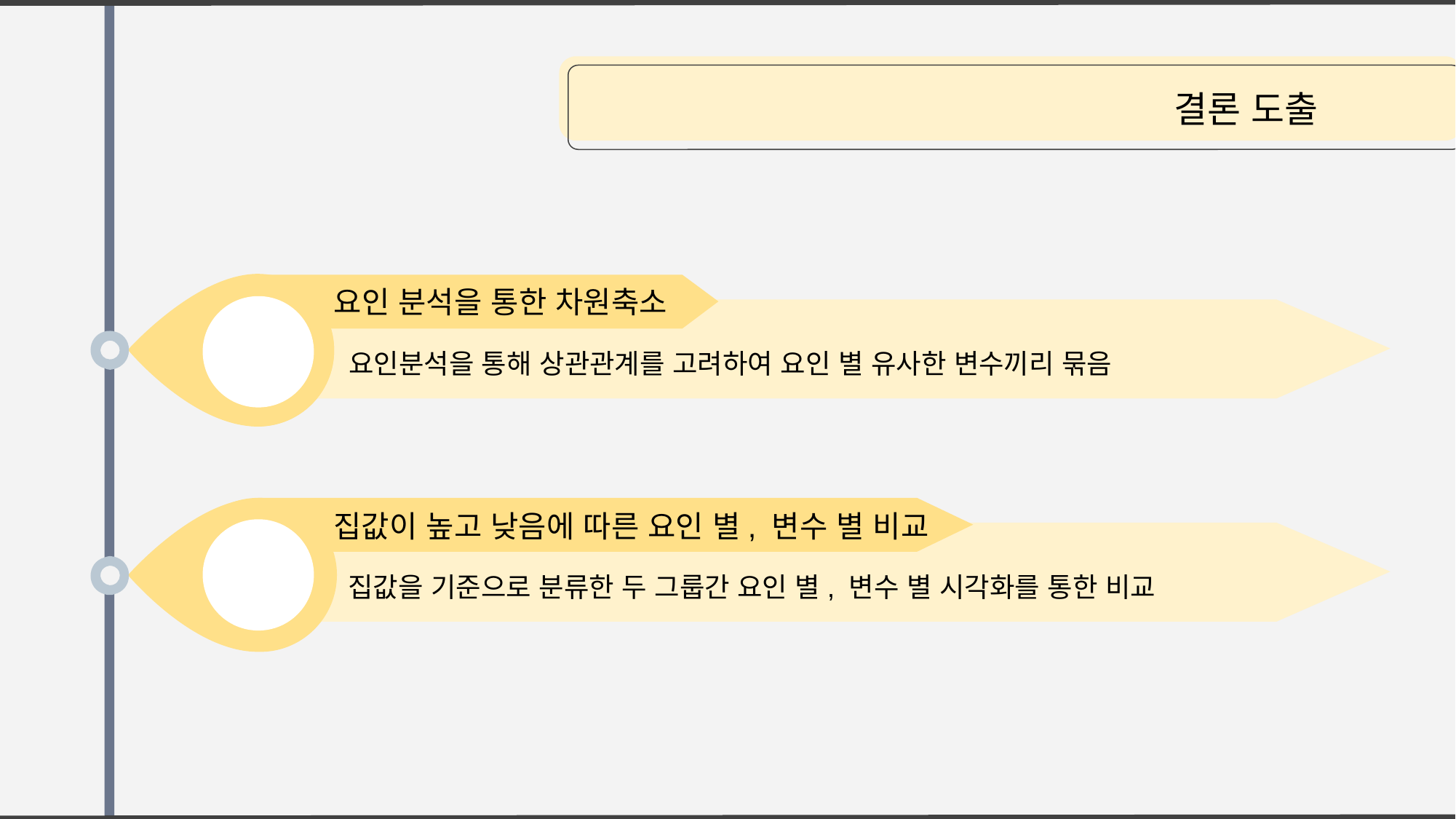

결론 도출
요인 분석을 통한 차원축소

요인분석을 통해 상관관계를 고려하여 요인 별 유사한 변수끼리 묶음

집값이 높고 낮음에 따른 요인 별, 변수 별 비교
집값을 기준으로 분류한 두 그룹간 요인 별, 변수 별 시각화를 통한 비교